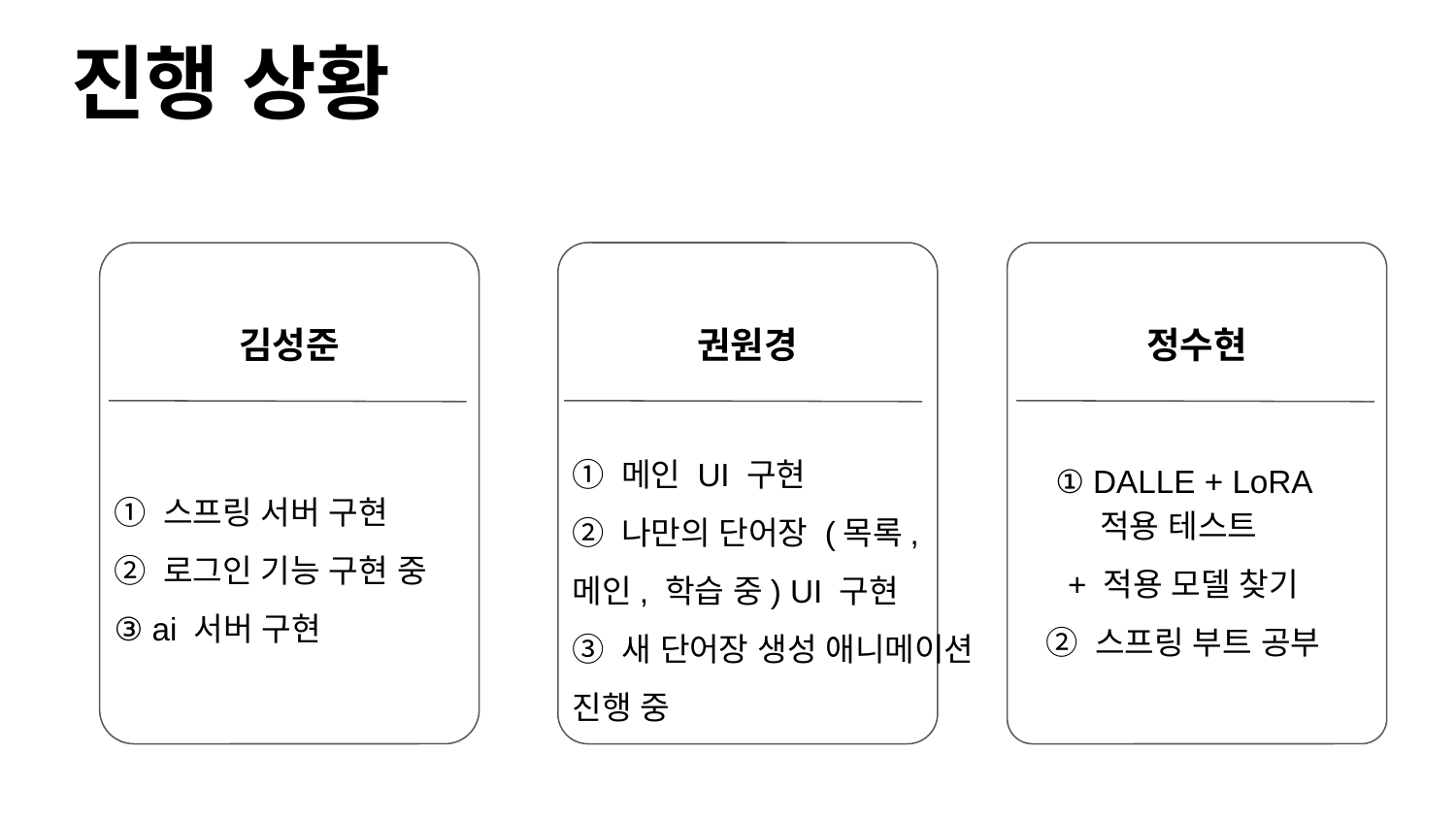

# 진행 상황

김성준
권원경
정수현
① 메인 UI 구현
② 나만의 단어장 (목록, 메인, 학습 중) UI 구현
③ 새 단어장 생성 애니메이션 진행 중
① DALLE + LoRA 적용 테스트
+ 적용 모델 찾기
② 스프링 부트 공부
① 스프링 서버 구현
② 로그인 기능 구현 중
③ ai 서버 구현